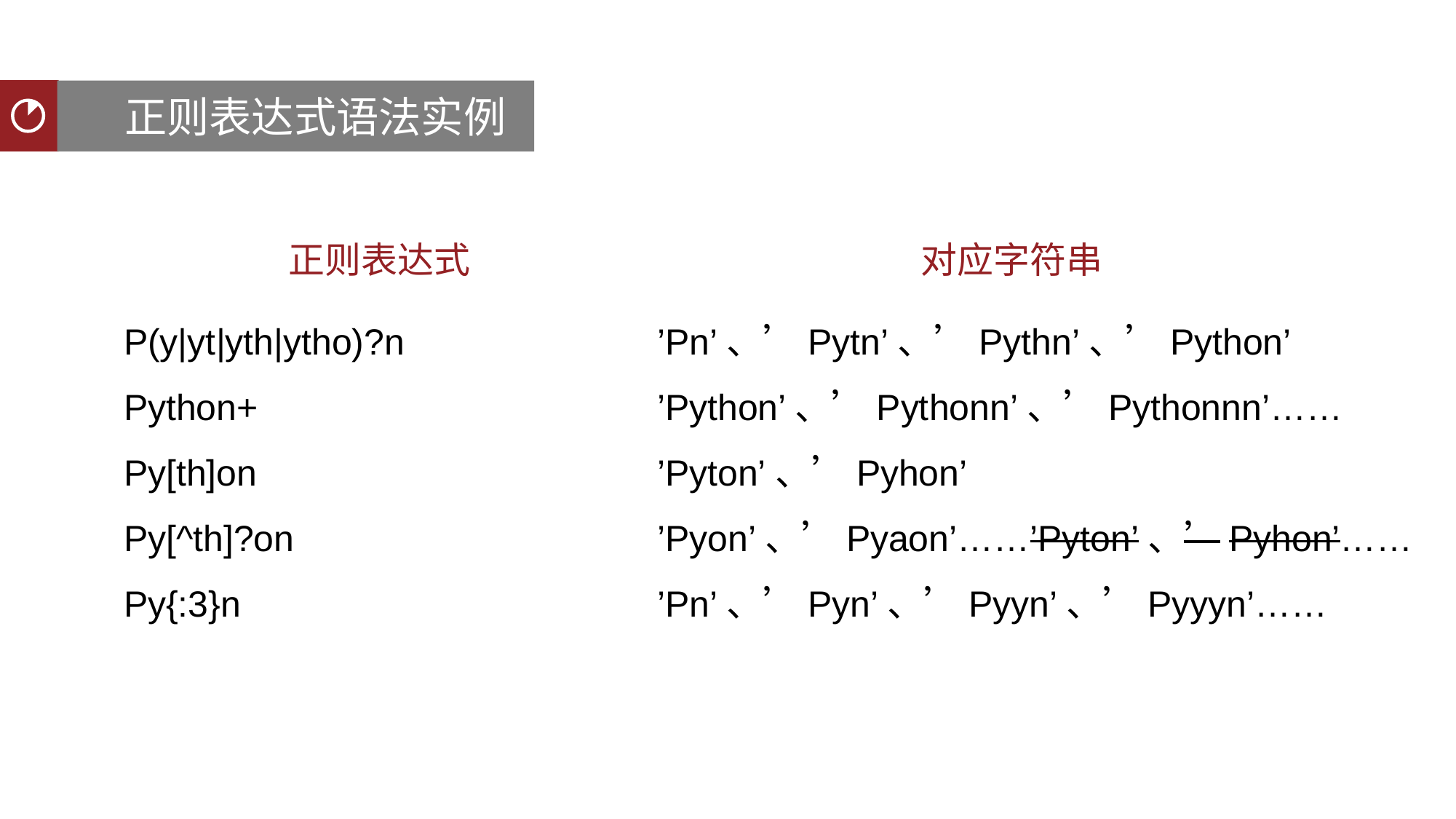

正则表达式语法实例

聚类分析
对应字符串
正则表达式
P(y|yt|yth|ytho)?n
Python+
Py[th]on
Py[^th]?on
Py{:3}n
’Pn’、’Pytn’、’Pythn’、’Python’
’Python’、’Pythonn’、’Pythonnn’……
’Pyton’、’Pyhon’
’Pyon’、’Pyaon’……’Pyton’、’Pyhon’……
’Pn’、’Pyn’、’Pyyn’、’Pyyyn’……